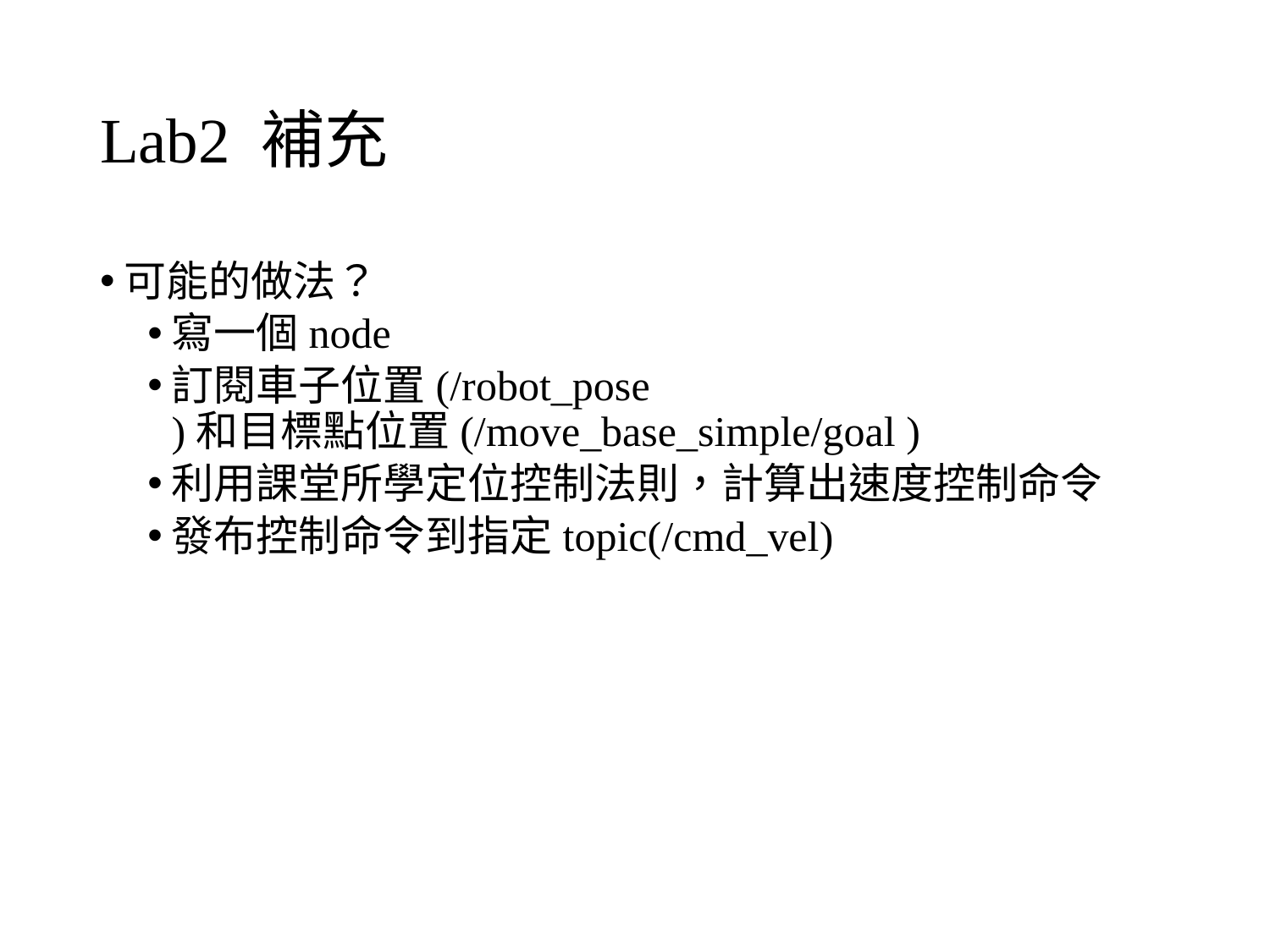

# Lab2 補充
可能的做法？
寫一個node
訂閱車子位置(/robot_pose )和目標點位置(/move_base_simple/goal )
利用課堂所學定位控制法則，計算出速度控制命令
發布控制命令到指定topic(/cmd_vel)